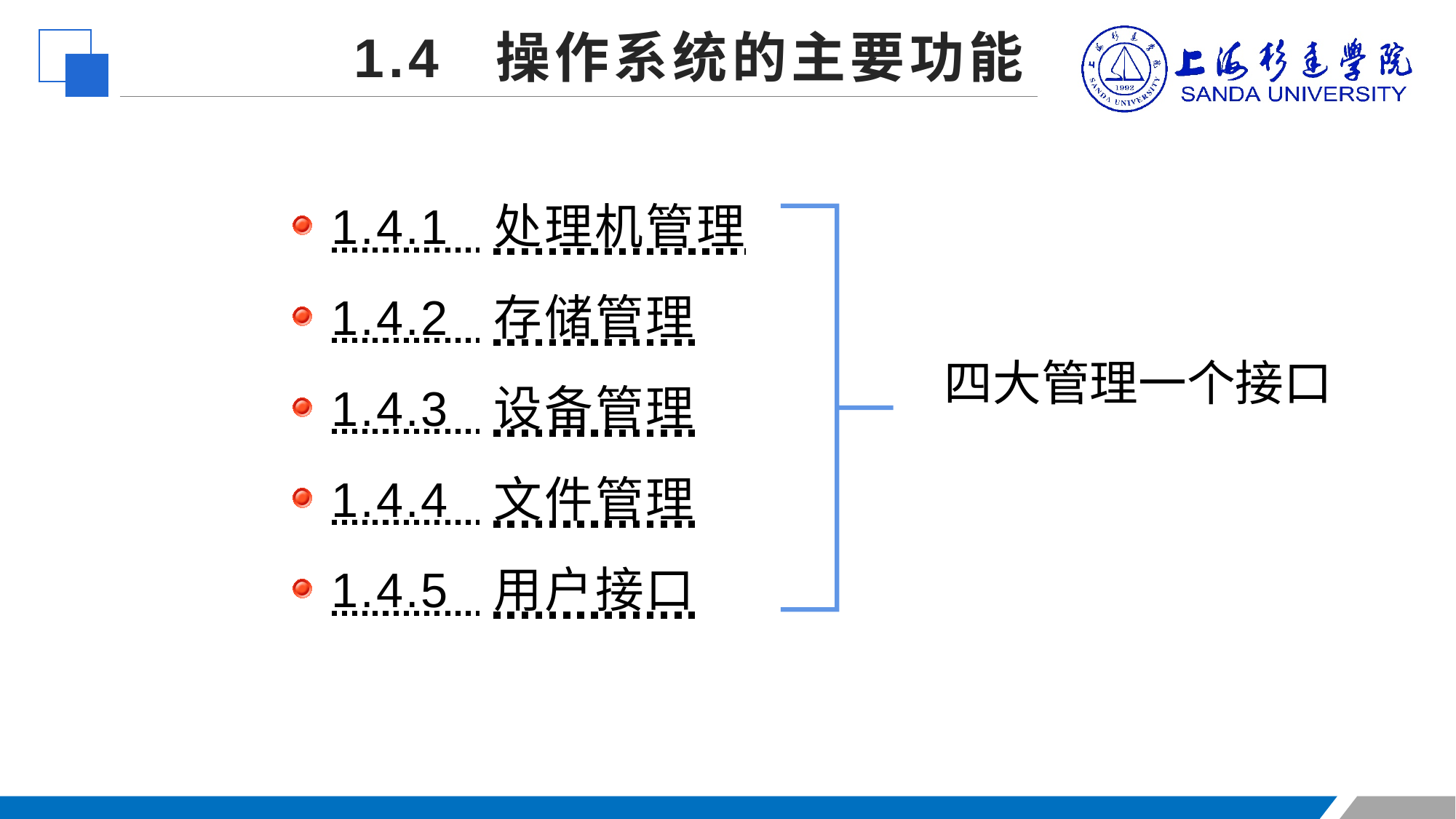

1.4  操作系统的主要功能
 1.4.1  处理机管理
 1.4.2  存储管理
 1.4.3  设备管理
 1.4.4  文件管理
 1.4.5  用户接口

四大管理一个接口